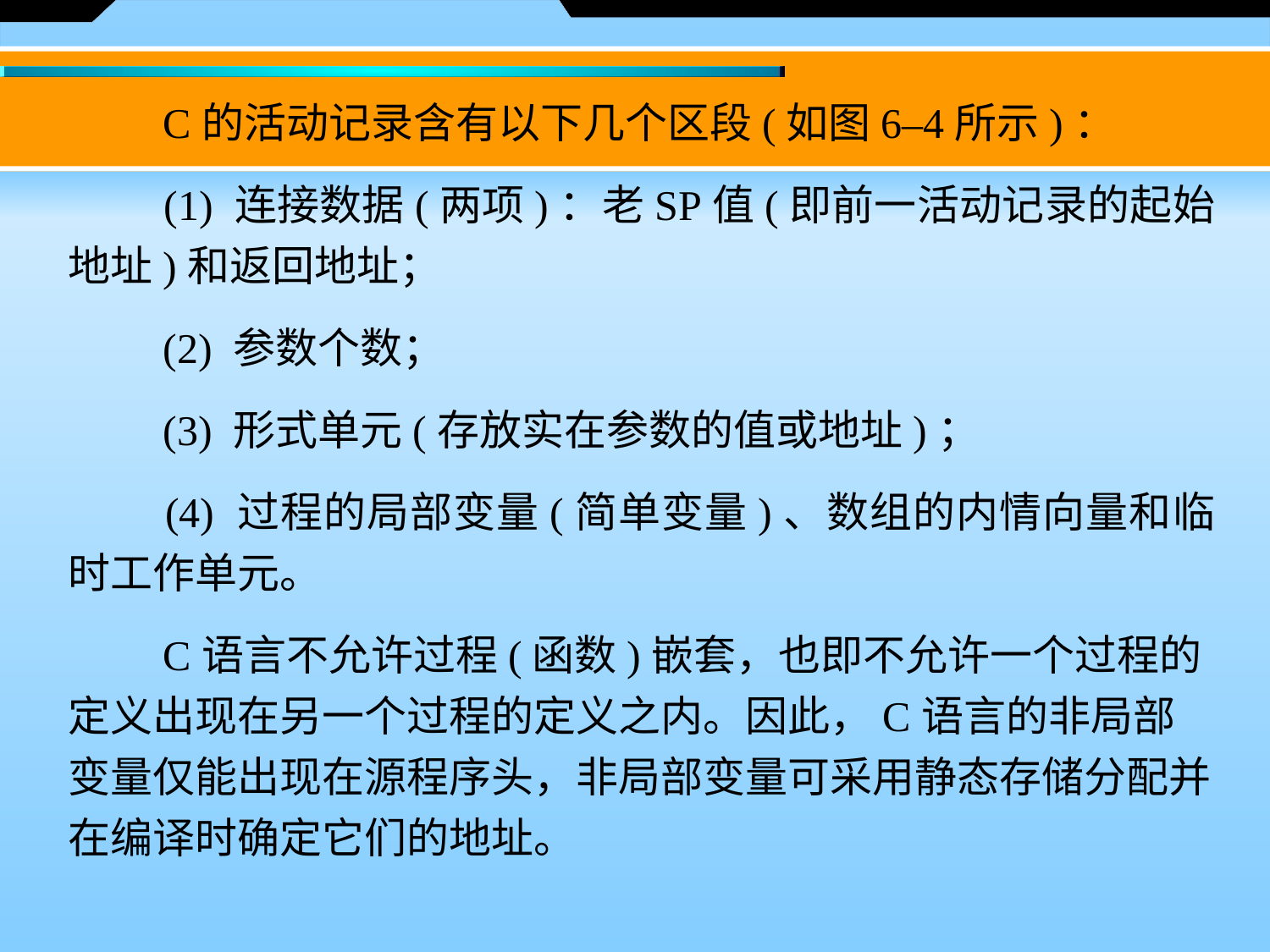

C的活动记录含有以下几个区段(如图6–4所示)：
　　(1) 连接数据(两项)：老SP值(即前一活动记录的起始地址)和返回地址；
　　(2) 参数个数；
　　(3) 形式单元(存放实在参数的值或地址)；
　　(4) 过程的局部变量(简单变量)、数组的内情向量和临时工作单元。
　　C语言不允许过程(函数)嵌套，也即不允许一个过程的定义出现在另一个过程的定义之内。因此，C语言的非局部变量仅能出现在源程序头，非局部变量可采用静态存储分配并在编译时确定它们的地址。